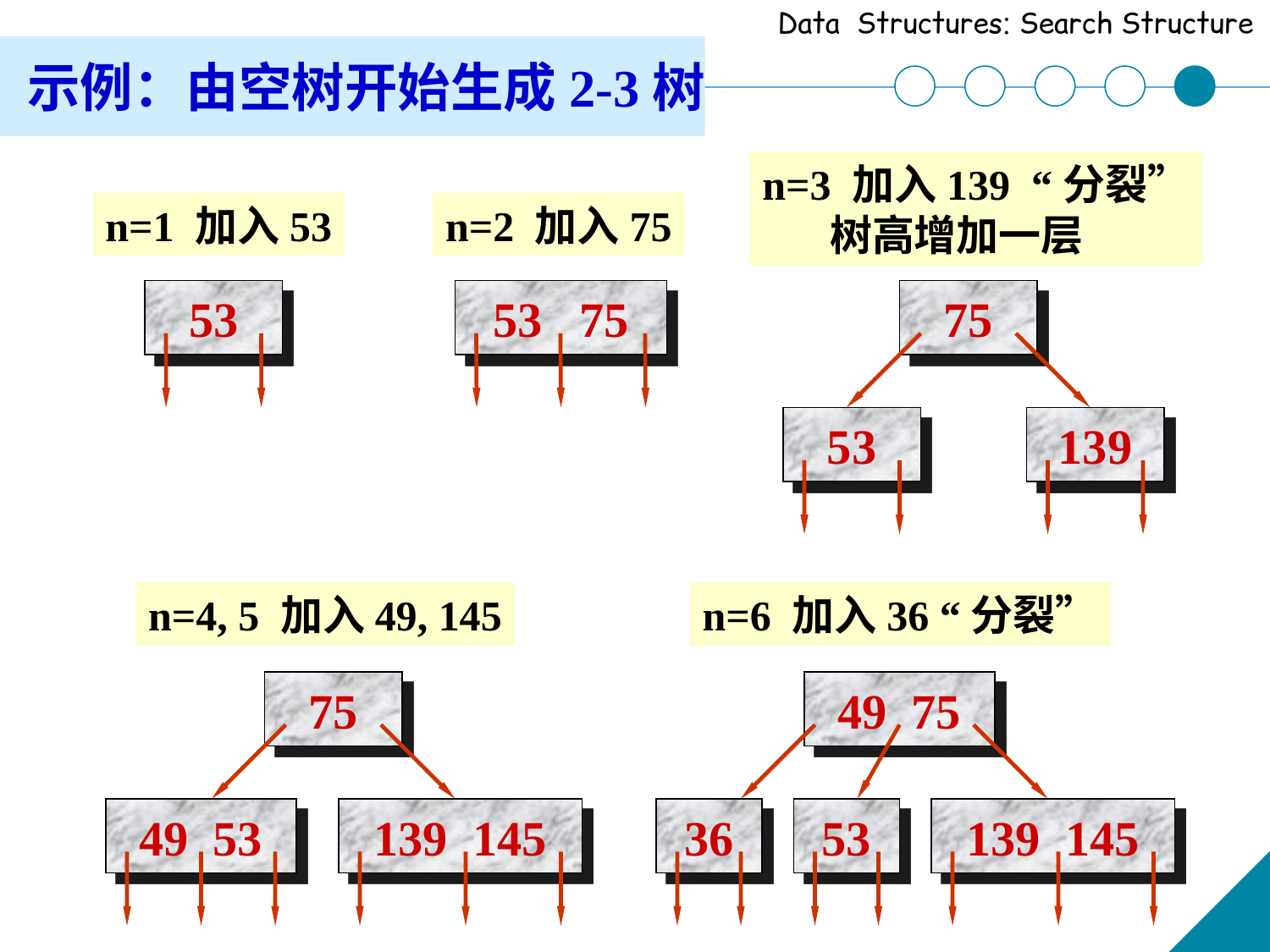

示例：由空树开始生成2-3树

n=3 加入139  “分裂”
      树高增加一层
75

53
139

n=1 加入53
53

n=2 加入75
53   75

n=4, 5 加入49, 145
75

49  53
139  145

n=6 加入36 “分裂”
49  75

36
53
139  145